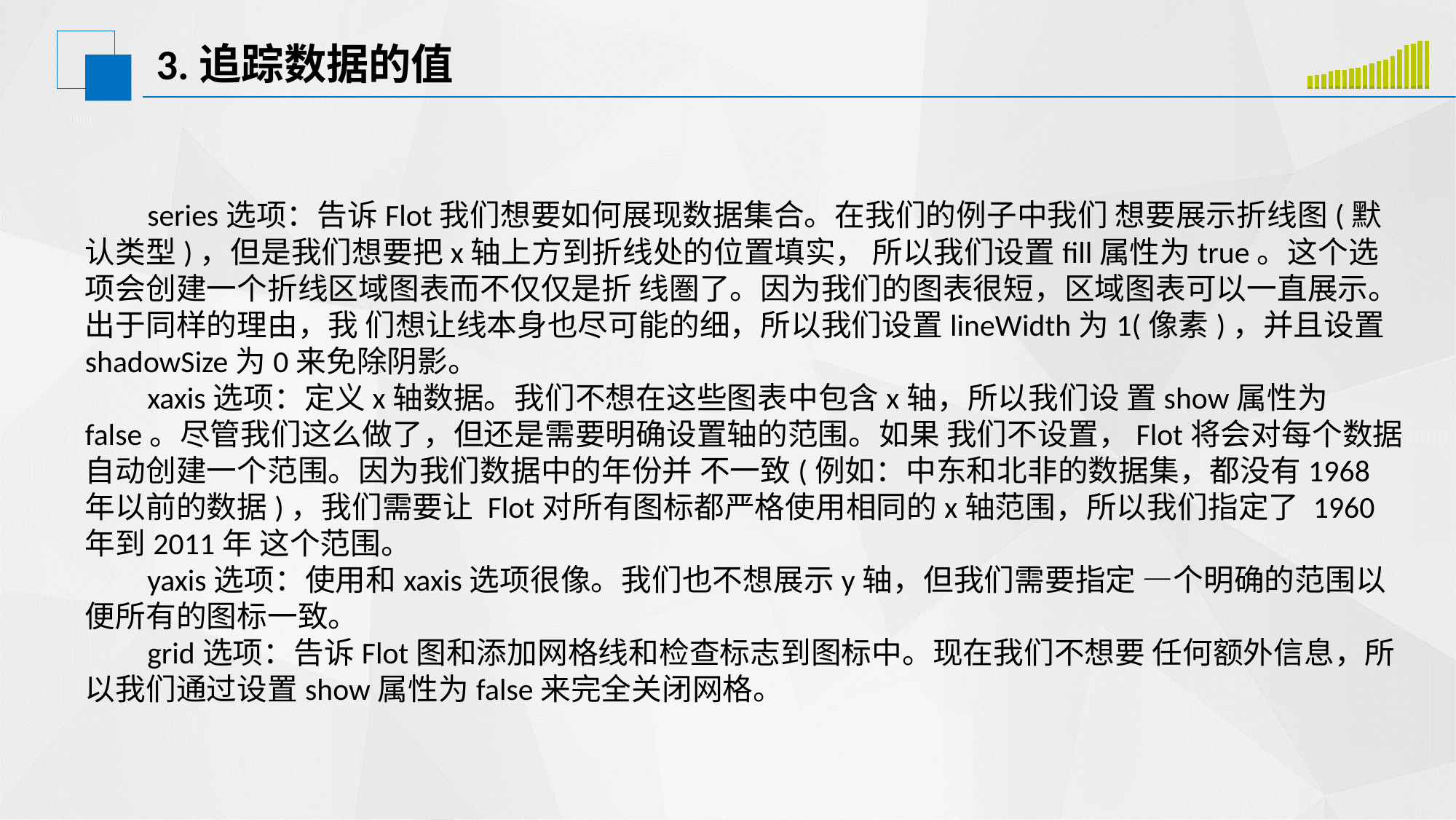

# 3.追踪数据的值

### Chart

| Category | 系列 1 | 系列 2 |
|---|---|---|
| 类别 1 | 0.3 | 1.6 |
| 类别 2 | 0.3 | 1.7 |
| 类别 3 | 0.2 | 1.9 |
| 类别 4 | 0.4 | 2.1 |
| 类别 5 | 0.4 | 2.3 |
| 类别 6 | 0.3 | 2.4 |
| 类别 7 | 0.4 | 2.5 |
| 类别 8 | 0.4 | 2.6 |
| 类别 9 | 0.5 | 2.8 |
| 类别 10 | 0.4 | 3.2 |
| 类别 11 | 0.3 | 3.6 |
| 类别 12 | 0.3 | 3.8 |
| 类别 13 | 0.4 | 4.3 |
| 类别 14 | 0.4 | 5.2 |
| 类别 15 | 0.3 | 5.9 |
| 类别 16 | 0.4 | 6.0 |
| 类别 17 | 0.5 | 6.3 |
| 类别 18 | 0.4 | 6.4 |
         series选项：告诉Flot我们想要如何展现数据集合。在我们的例子中我们 想要展示折线图(默认类型)，但是我们想要把x轴上方到折线处的位置填实， 所以我们设置fill属性为true。这个选项会创建一个折线区域图表而不仅仅是折 线圏了。因为我们的图表很短，区域图表可以一直展示。出于同样的理由，我 们想让线本身也尽可能的细，所以我们设置lineWidth为1(像素)，并且设置 shadowSize为0来免除阴影。
         xaxis选项：定义x轴数据。我们不想在这些图表中包含x轴，所以我们设 置show属性为false。尽管我们这么做了，但还是需要明确设置轴的范围。如果 我们不设置，Flot将会对每个数据自动创建一个范围。因为我们数据中的年份并 不一致(例如：中东和北非的数据集，都没有1968年以前的数据)，我们需要让 Flot对所有图标都严格使用相同的x轴范围，所以我们指定了 1960年到2011年 这个范围。
         yaxis选项：使用和xaxis选项很像。我们也不想展示y轴，但我们需要指定 —个明确的范围以便所有的图标一致。
         grid选项：告诉Flot图和添加网格线和检查标志到图标中。现在我们不想要 任何额外信息，所以我们通过设置show属性为false来完全关闭网格。